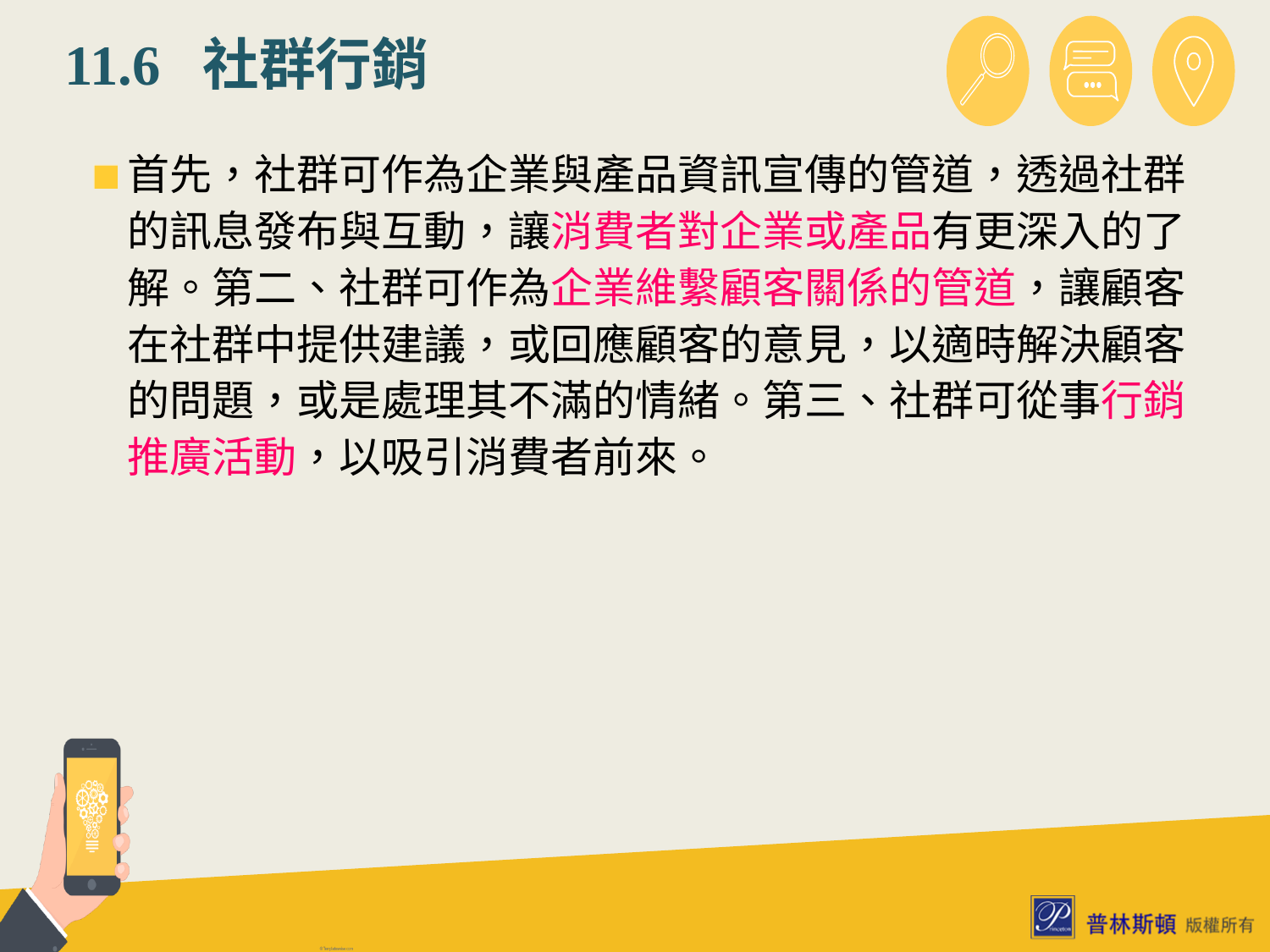

# 11.6  社群行銷
首先，社群可作為企業與產品資訊宣傳的管道，透過社群的訊息發布與互動，讓消費者對企業或產品有更深入的了解。第二、社群可作為企業維繫顧客關係的管道，讓顧客在社群中提供建議，或回應顧客的意見，以適時解決顧客的問題，或是處理其不滿的情緒。第三、社群可從事行銷推廣活動，以吸引消費者前來。